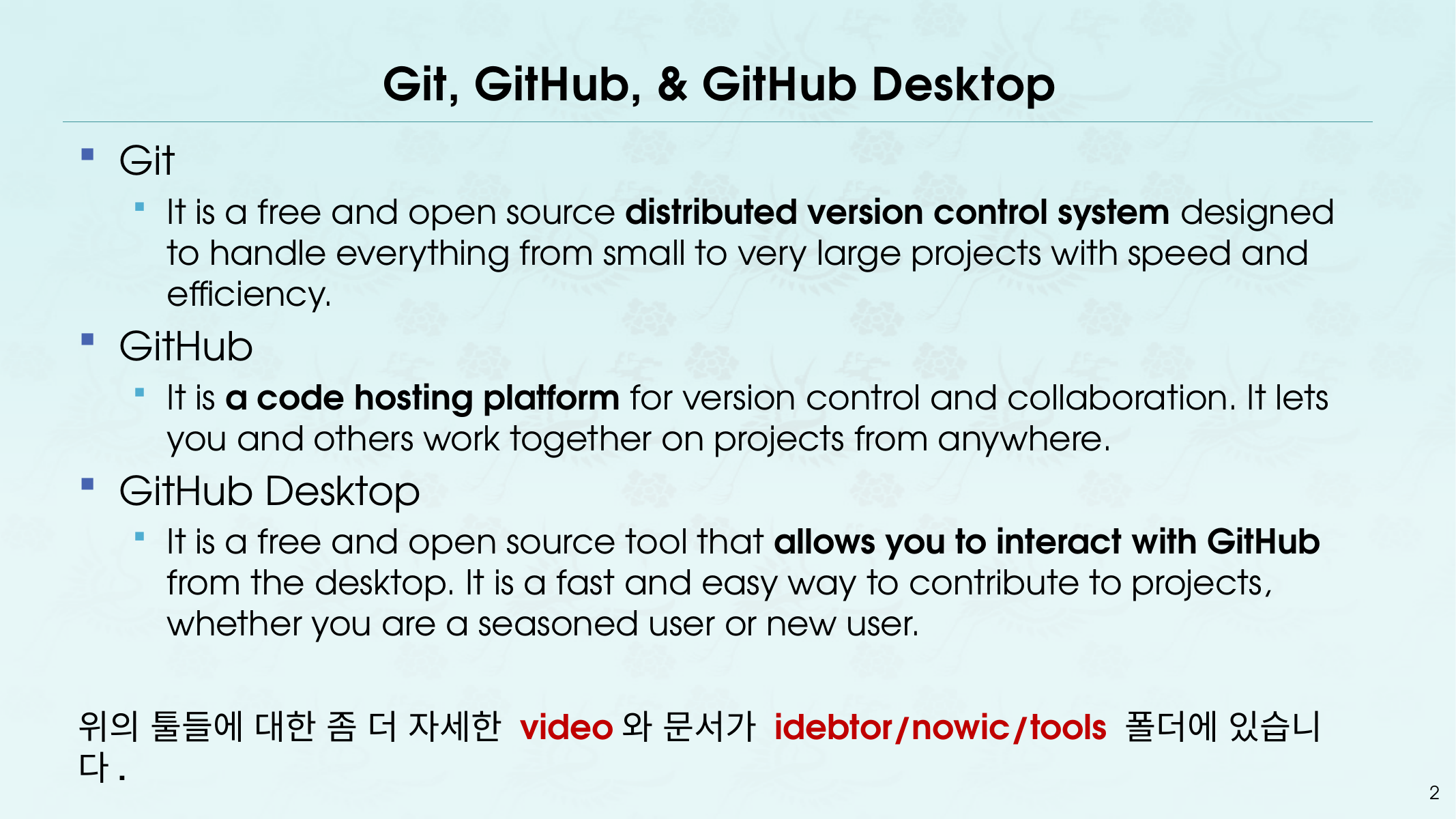

# Git, GitHub, & GitHub Desktop
Git
It is a free and open source distributed version control system designed to handle everything from small to very large projects with speed and efficiency.
GitHub
It is a code hosting platform for version control and collaboration. It lets you and others work together on projects from anywhere.
GitHub Desktop
It is a free and open source tool that allows you to interact with GitHub from the desktop. It is a fast and easy way to contribute to projects, whether you are a seasoned user or new user.

위의 툴들에 대한 좀 더 자세한 video와 문서가 idebtor/nowic/tools 폴더에 있습니다.
2